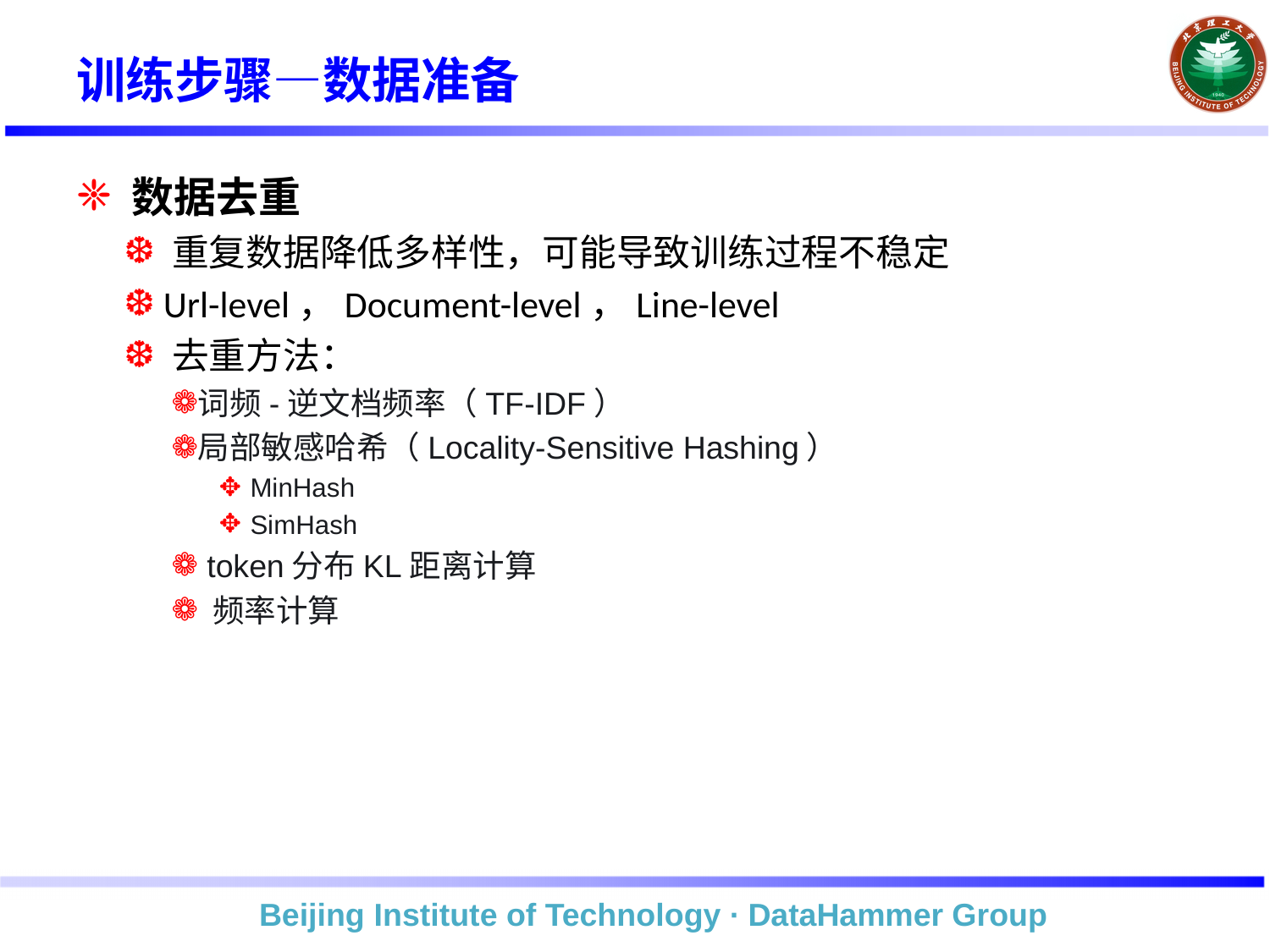

# 训练步骤—数据准备
 数据去重
 重复数据降低多样性，可能导致训练过程不稳定
 Url-level，Document-level，Line-level
 去重方法：
词频-逆文档频率（TF-IDF）
局部敏感哈希（Locality-Sensitive Hashing）
 MinHash
 SimHash
 token分布KL距离计算
 频率计算